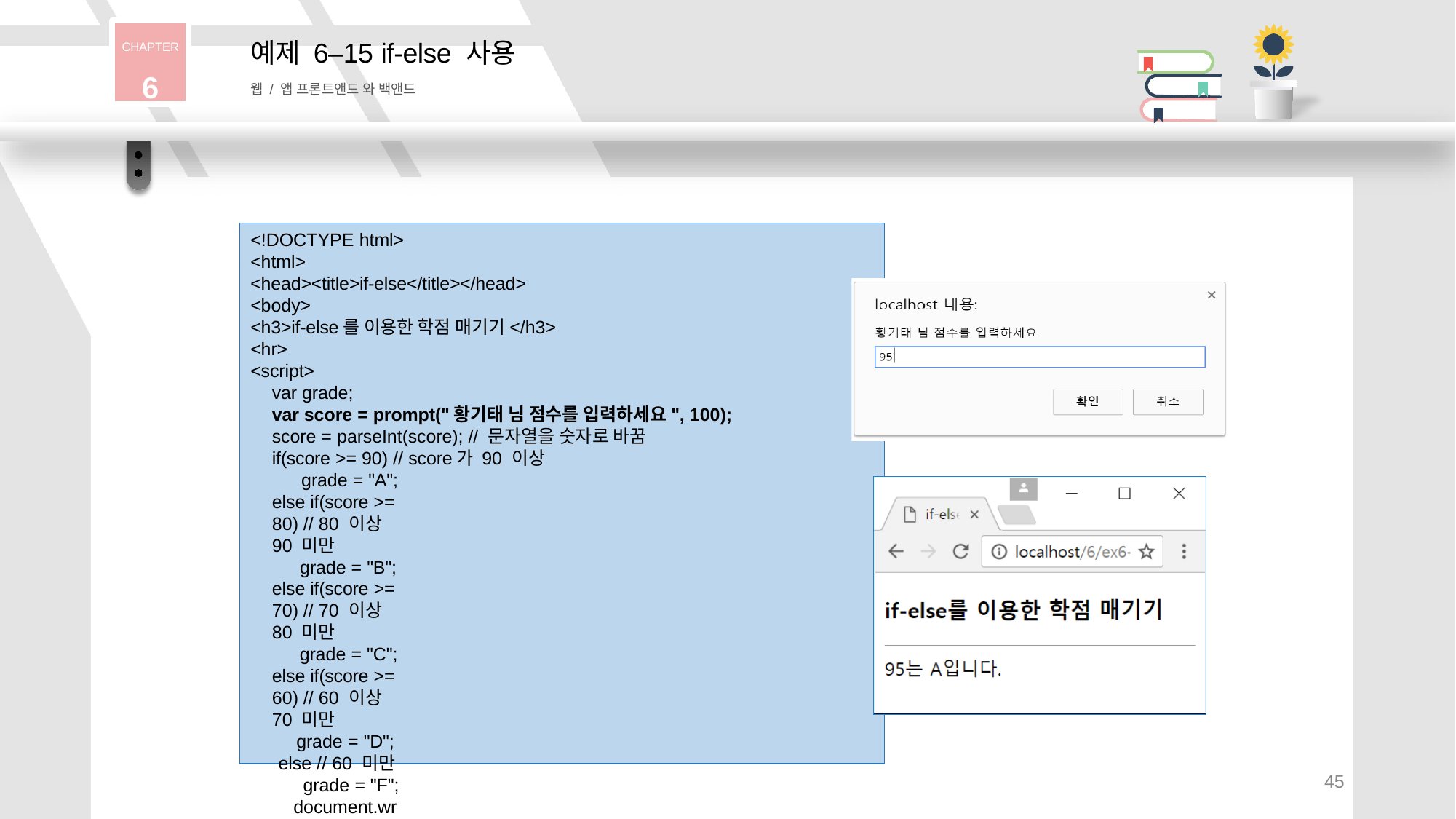

CHAPTER

6

# 예제 6–15 if-else 사용

웹 / 앱 프론트앤드 와 백앤드

<!DOCTYPE html>
<html>
<head><title>if-else</title></head>
<body>
<h3>if-else를 이용한 학점 매기기</h3>
<hr>
<script>
var grade;
var score = prompt("황기태 님 점수를 입력하세요", 100);
score = parseInt(score); // 문자열을 숫자로 바꿈
if(score >= 90) // score가 90 이상
grade = "A";
else if(score >= 80) // 80 이상 90 미만
grade = "B";
else if(score >= 70) // 70 이상 80 미만
grade = "C";
else if(score >= 60) // 60 이상 70 미만
grade = "D";  else // 60 미만  grade = "F";
document.write(score + "는 " + grade + "입니다.<br>")
</script>
</body>
</html>

45